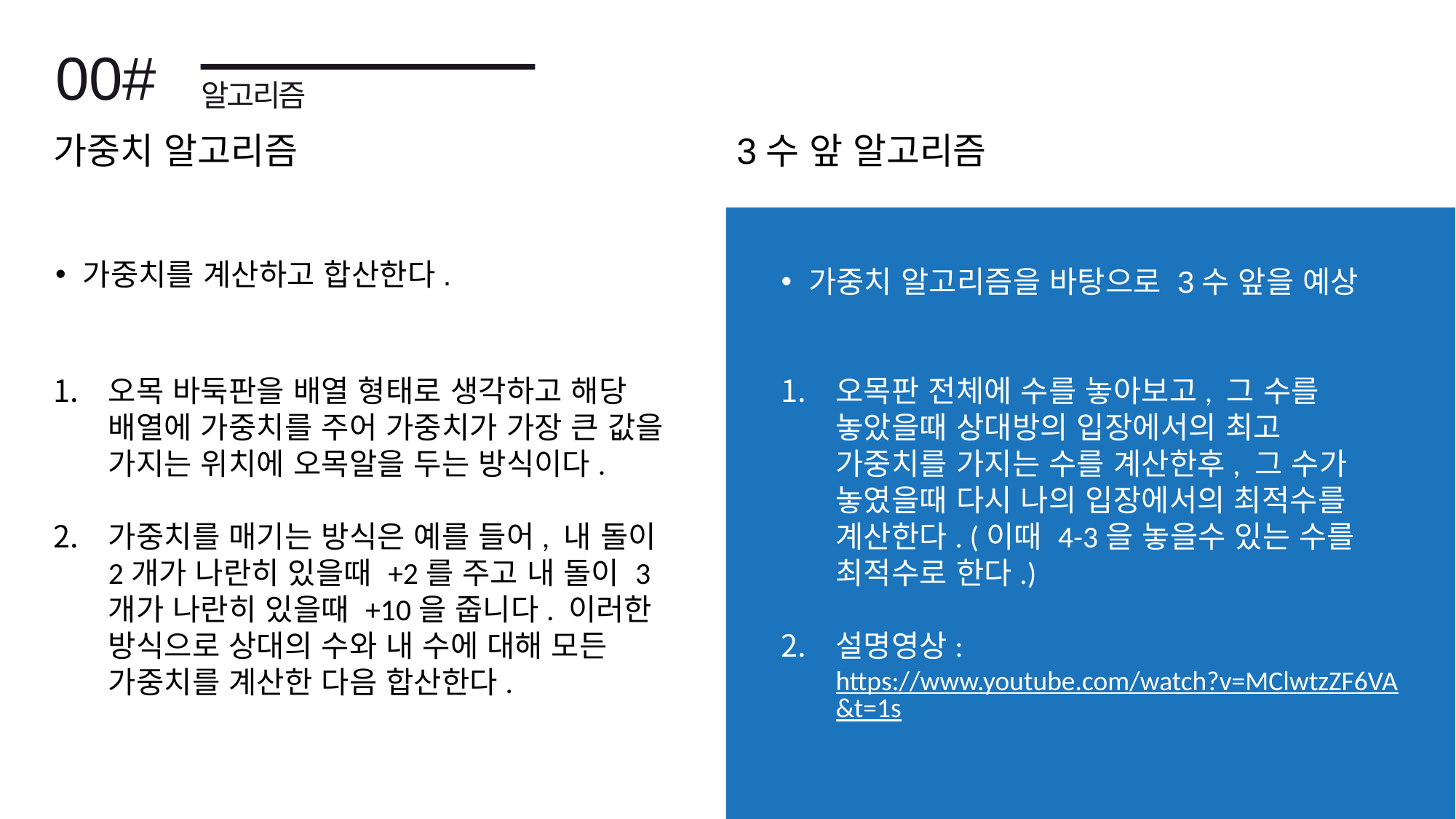

00#

알고리즘
가중치 알고리즘
3수 앞 알고리즘
가중치를 계산하고 합산한다.

가중치 알고리즘을 바탕으로 3수 앞을 예상
오목 바둑판을 배열 형태로 생각하고 해당 배열에 가중치를 주어 가중치가 가장 큰 값을 가지는 위치에 오목알을 두는 방식이다.

가중치를 매기는 방식은 예를 들어, 내 돌이 2개가 나란히 있을때 +2를 주고 내 돌이 3개가 나란히 있을때 +10을 줍니다. 이러한 방식으로 상대의 수와 내 수에 대해 모든 가중치를 계산한 다음 합산한다.
오목판 전체에 수를 놓아보고, 그 수를 놓았을때 상대방의 입장에서의 최고 가중치를 가지는 수를 계산한후, 그 수가 놓였을때 다시 나의 입장에서의 최적수를 계산한다. (이때 4-3을 놓을수 있는 수를 최적수로 한다.)

설명영상: https://www.youtube.com/watch?v=MClwtzZF6VA&t=1s